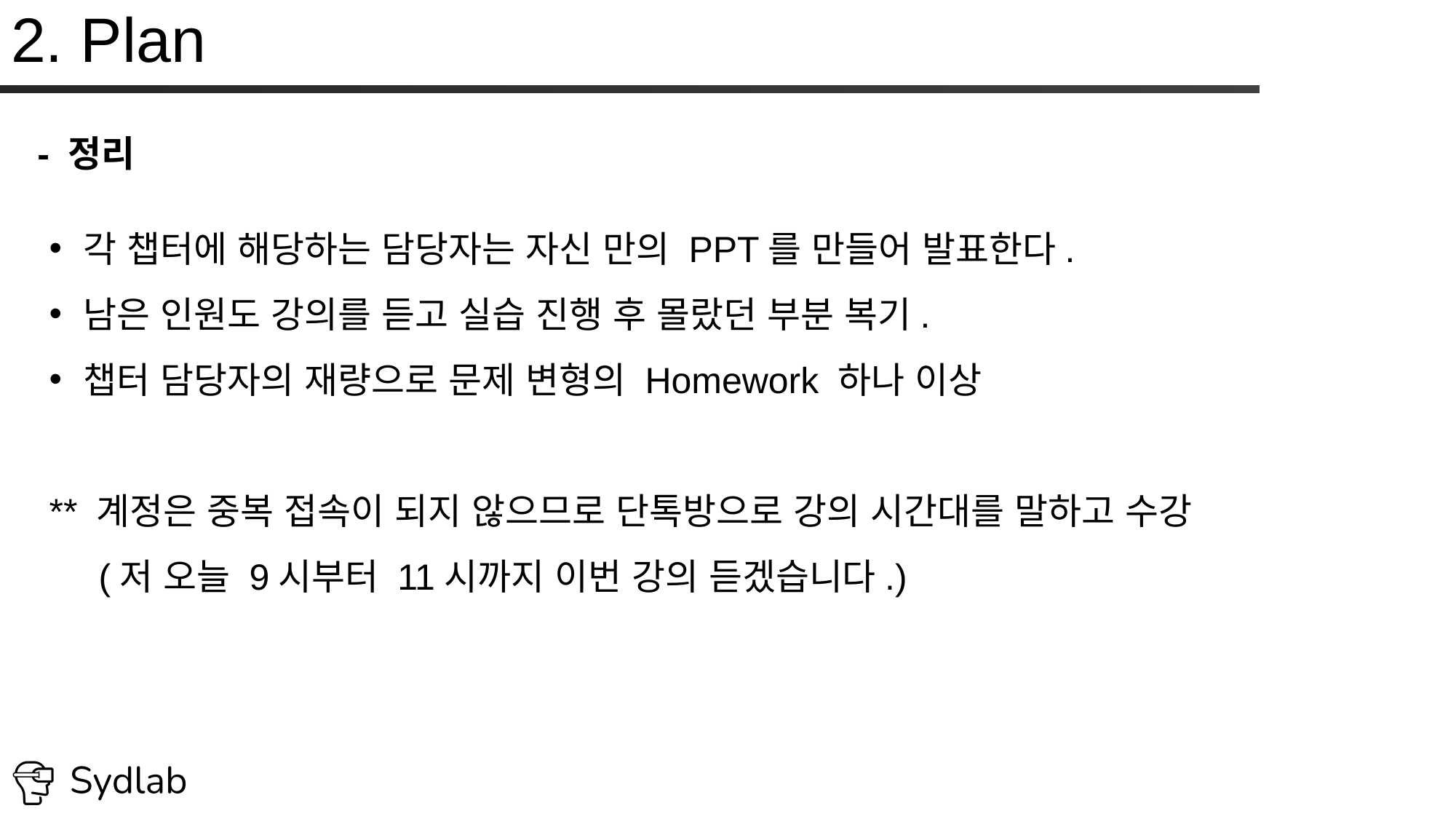

# 2. Plan

- 정리
각 챕터에 해당하는 담당자는 자신 만의 PPT를 만들어 발표한다.
남은 인원도 강의를 듣고 실습 진행 후 몰랐던 부분 복기.
챕터 담당자의 재량으로 문제 변형의 Homework 하나 이상

** 계정은 중복 접속이 되지 않으므로 단톡방으로 강의 시간대를 말하고 수강
    (저 오늘 9시부터 11시까지 이번 강의 듣겠습니다.)